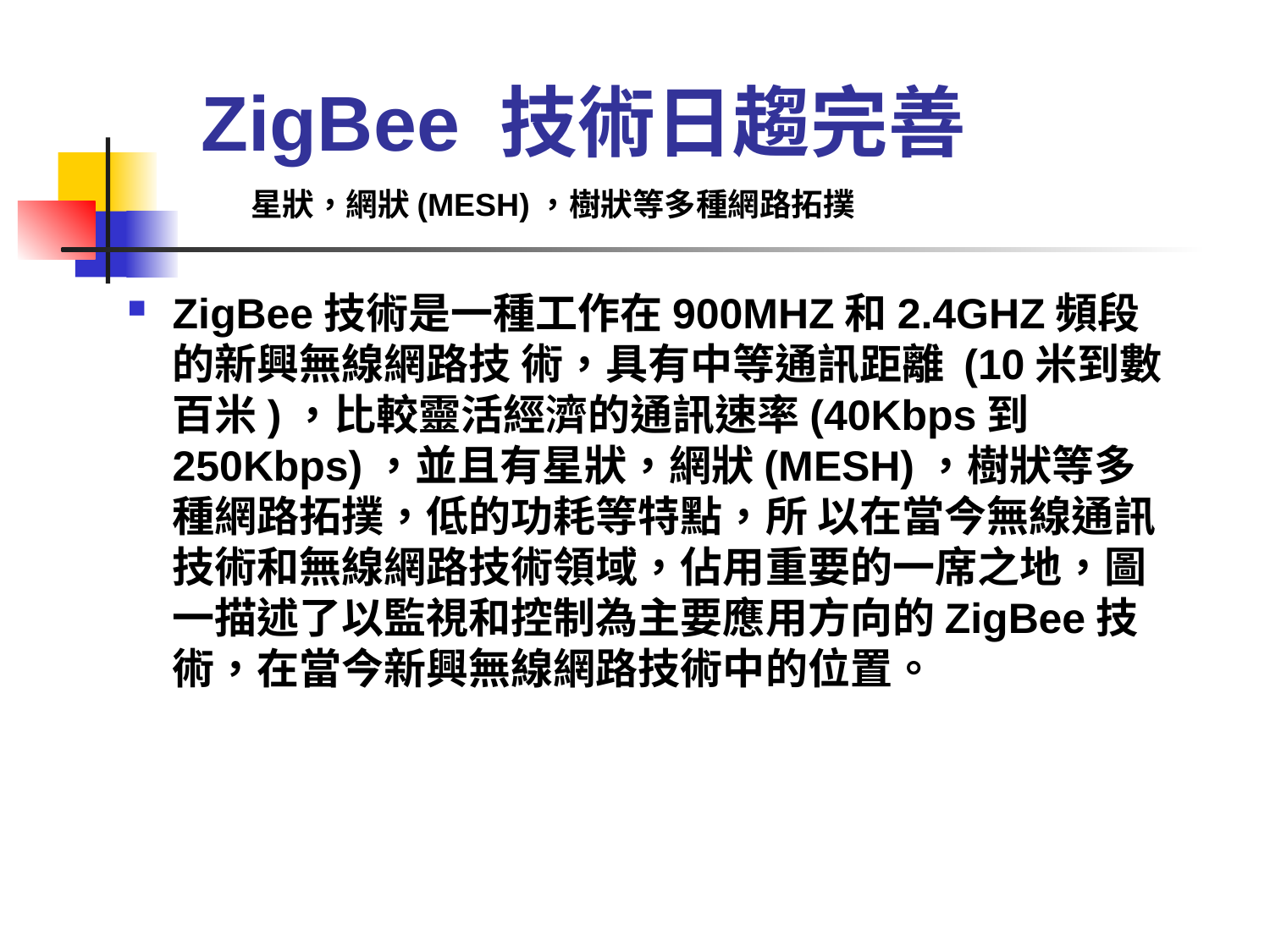

# ZigBee 技術日趨完善
星狀，網狀(MESH)，樹狀等多種網路拓撲
ZigBee技術是一種工作在900MHZ和2.4GHZ頻段的新興無線網路技 術，具有中等通訊距離 (10米到數百米)，比較靈活經濟的通訊速率(40Kbps到250Kbps)，並且有星狀，網狀(MESH)，樹狀等多種網路拓撲，低的功耗等特點，所 以在當今無線通訊技術和無線網路技術領域，佔用重要的一席之地，圖一描述了以監視和控制為主要應用方向的ZigBee技術，在當今新興無線網路技術中的位置。